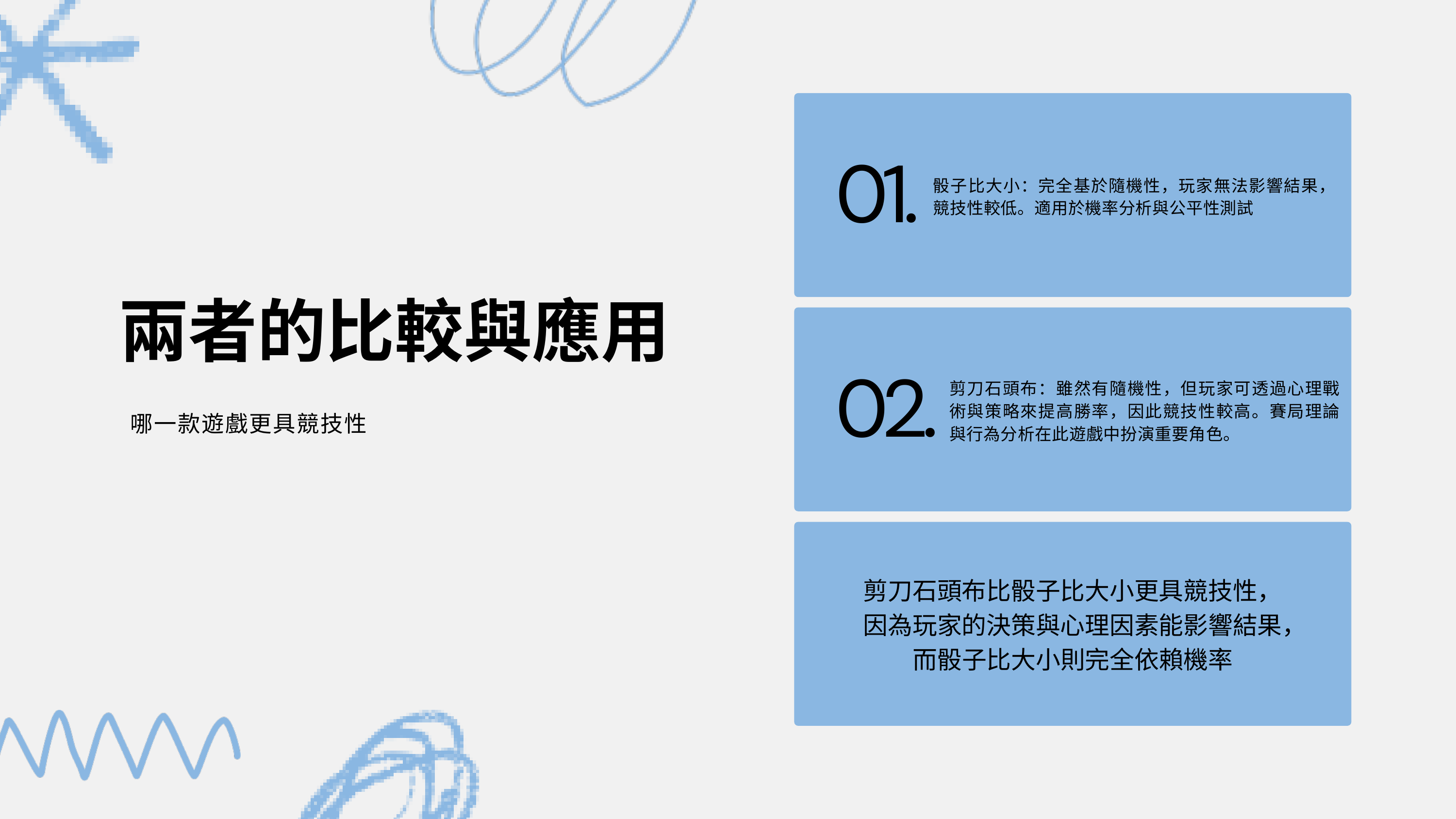

01.
骰子比大小：完全基於隨機性，玩家無法影響結果，競技性較低。適用於機率分析與公平性測試
兩者的比較與應用

剪刀石頭布：雖然有隨機性，但玩家可透過心理戰術與策略來提高勝率，因此競技性較高。賽局理論與行為分析在此遊戲中扮演重要角色。
02.
哪一款遊戲更具競技性

剪刀石頭布比骰子比大小更具競技性，因為玩家的決策與心理因素能影響結果，而骰子比大小則完全依賴機率